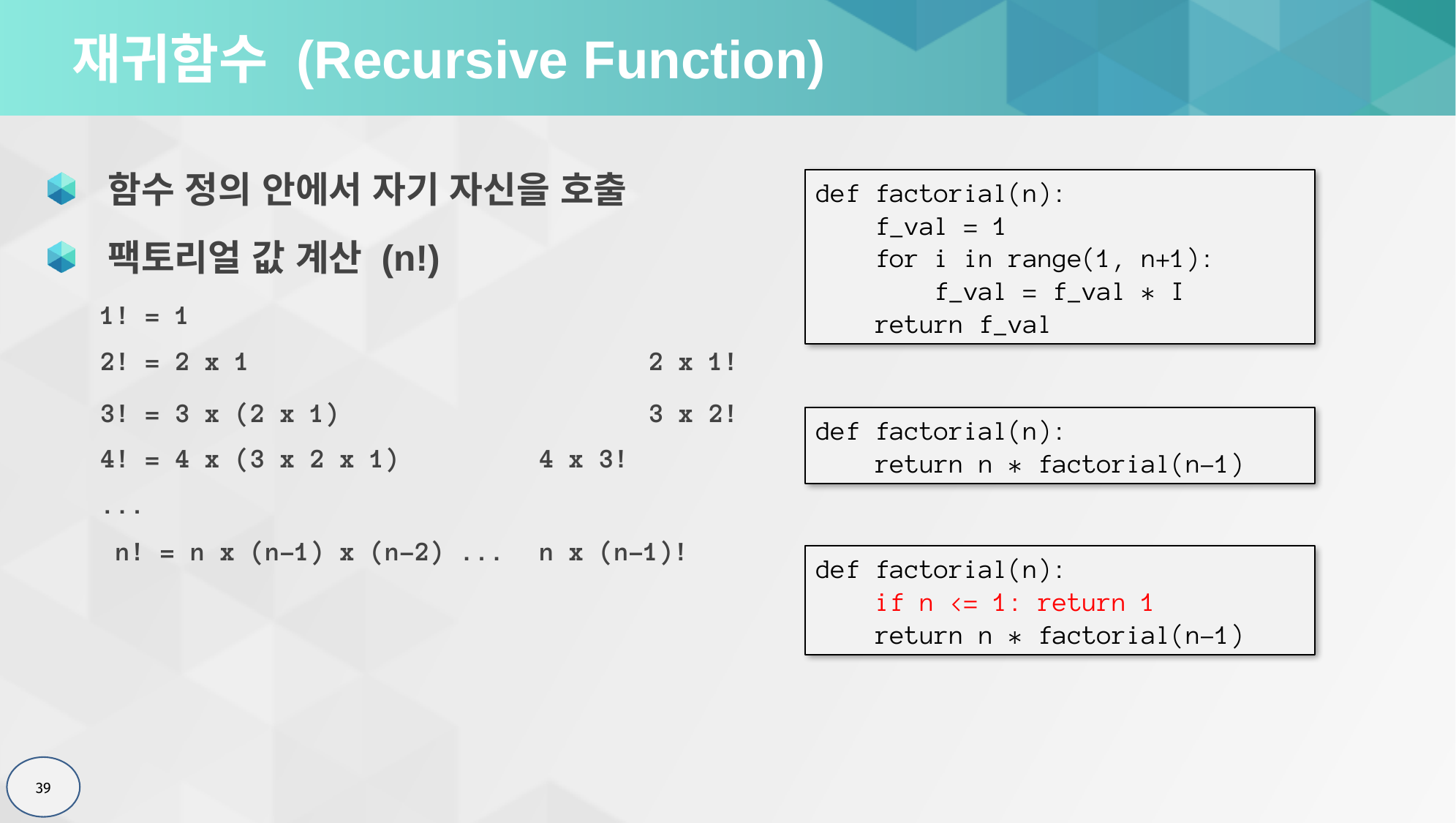

# 재귀함수 (Recursive Function)
 함수 정의 안에서 자기 자신을 호출
 팩토리얼 값 계산 (n!)
1! = 1
2! = 2 x 1				2 x 1!
3! = 3 x (2 x 1)			3 x 2!
4! = 4 x (3 x 2 x 1)		4 x 3!
...
 n! = n x (n-1) x (n-2) ...	n x (n-1)!
def factorial(n):
    f_val = 1
    for i in range(1, n+1):
        f_val = f_val * I
    return f_val
def factorial(n):
    return n * factorial(n-1)
def factorial(n):
    if n <= 1: return 1
    return n * factorial(n-1)